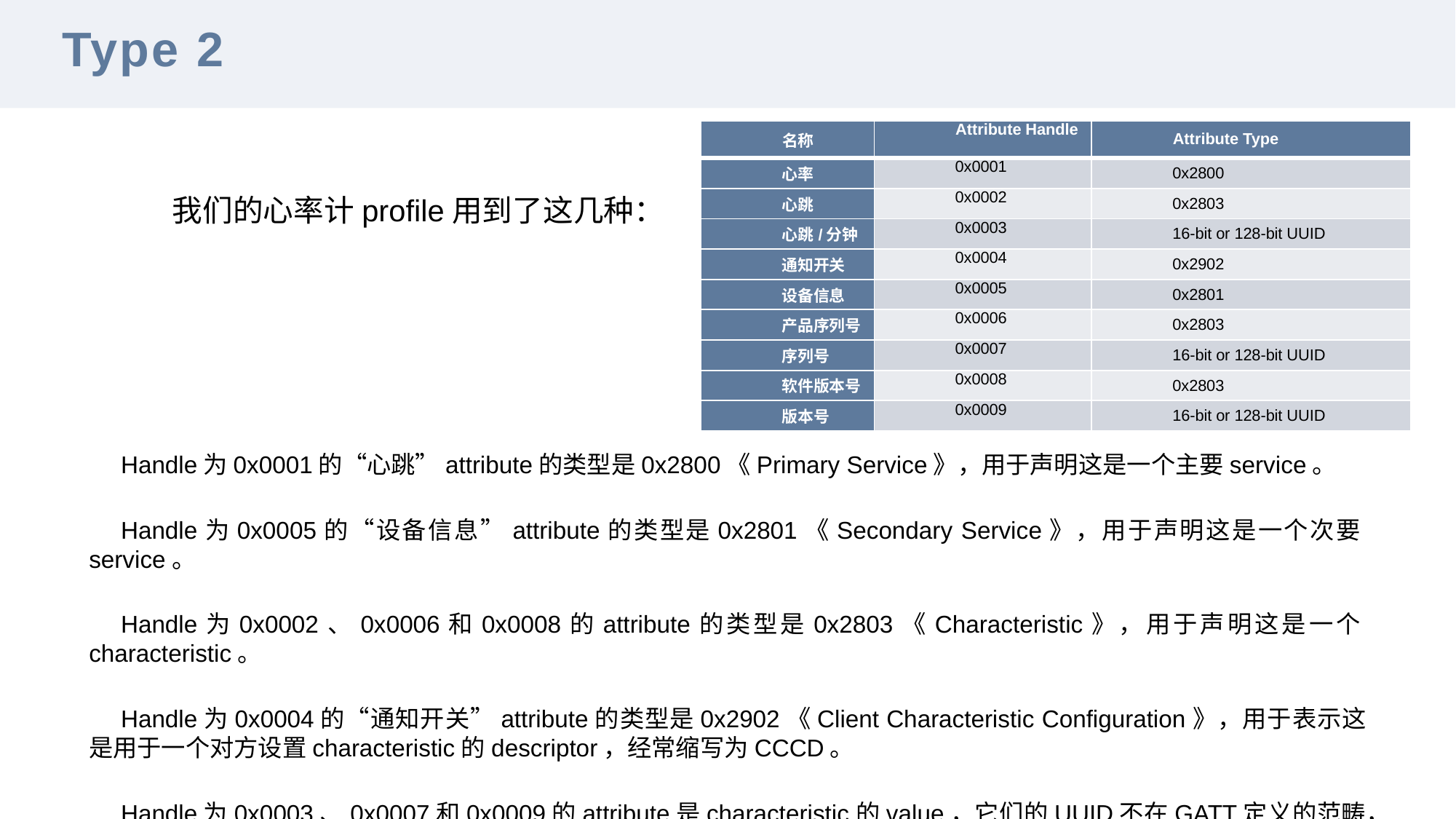

Type 2
| 名称 | Attribute Handle | Attribute Type |
| --- | --- | --- |
| 心率 | 0x0001 | 0x2800 |
| 心跳 | 0x0002 | 0x2803 |
| 心跳/分钟 | 0x0003 | 16-bit or 128-bit UUID |
| 通知开关 | 0x0004 | 0x2902 |
| 设备信息 | 0x0005 | 0x2801 |
| 产品序列号 | 0x0006 | 0x2803 |
| 序列号 | 0x0007 | 16-bit or 128-bit UUID |
| 软件版本号 | 0x0008 | 0x2803 |
| 版本号 | 0x0009 | 16-bit or 128-bit UUID |
我们的心率计profile用到了这几种：
Handle为0x0001的“心跳”attribute的类型是0x2800《Primary Service》，用于声明这是一个主要service。
Handle为0x0005的“设备信息”attribute的类型是0x2801《Secondary Service》，用于声明这是一个次要service。
Handle为0x0002、0x0006和0x0008的attribute的类型是0x2803《Characteristic》，用于声明这是一个characteristic。
Handle为0x0004的“通知开关”attribute的类型是0x2902《Client Characteristic Configuration》，用于表示这是用于一个对方设置characteristic的descriptor，经常缩写为CCCD。
Handle为0x0003、0x0007和0x0009的attribute是characteristic的value，它们的UUID不在GATT定义的范畴，用户可以使用蓝牙预定义16-bit UUID，也可以使用自定义的128-bit UUID。